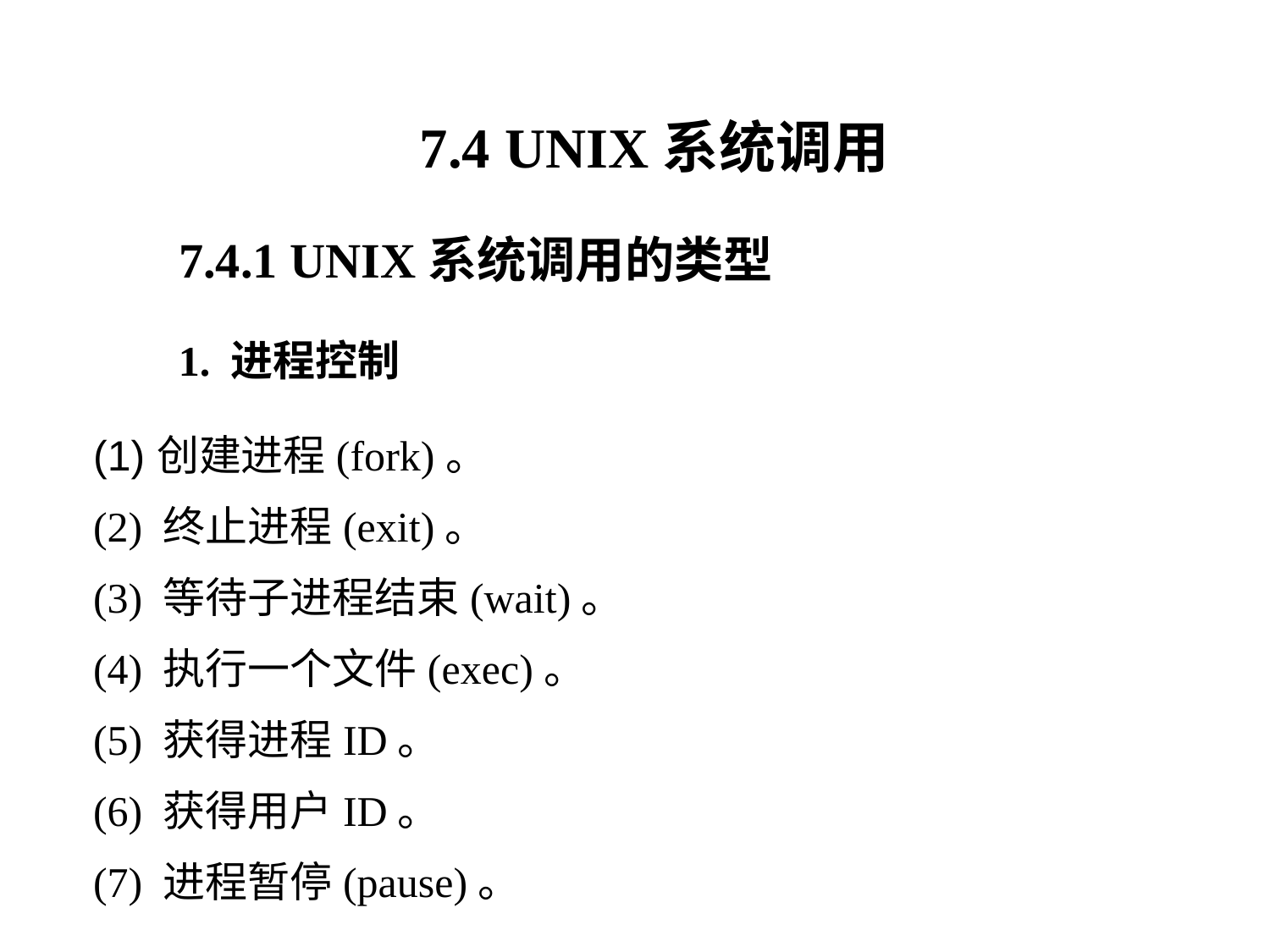

7.4 UNIX系统调用
7.4.1 UNIX系统调用的类型
1. 进程控制
创建进程(fork)。
(2) 终止进程(exit)。
(3) 等待子进程结束(wait)。
(4) 执行一个文件(exec)。
(5) 获得进程ID。
(6) 获得用户ID。
(7) 进程暂停(pause)。